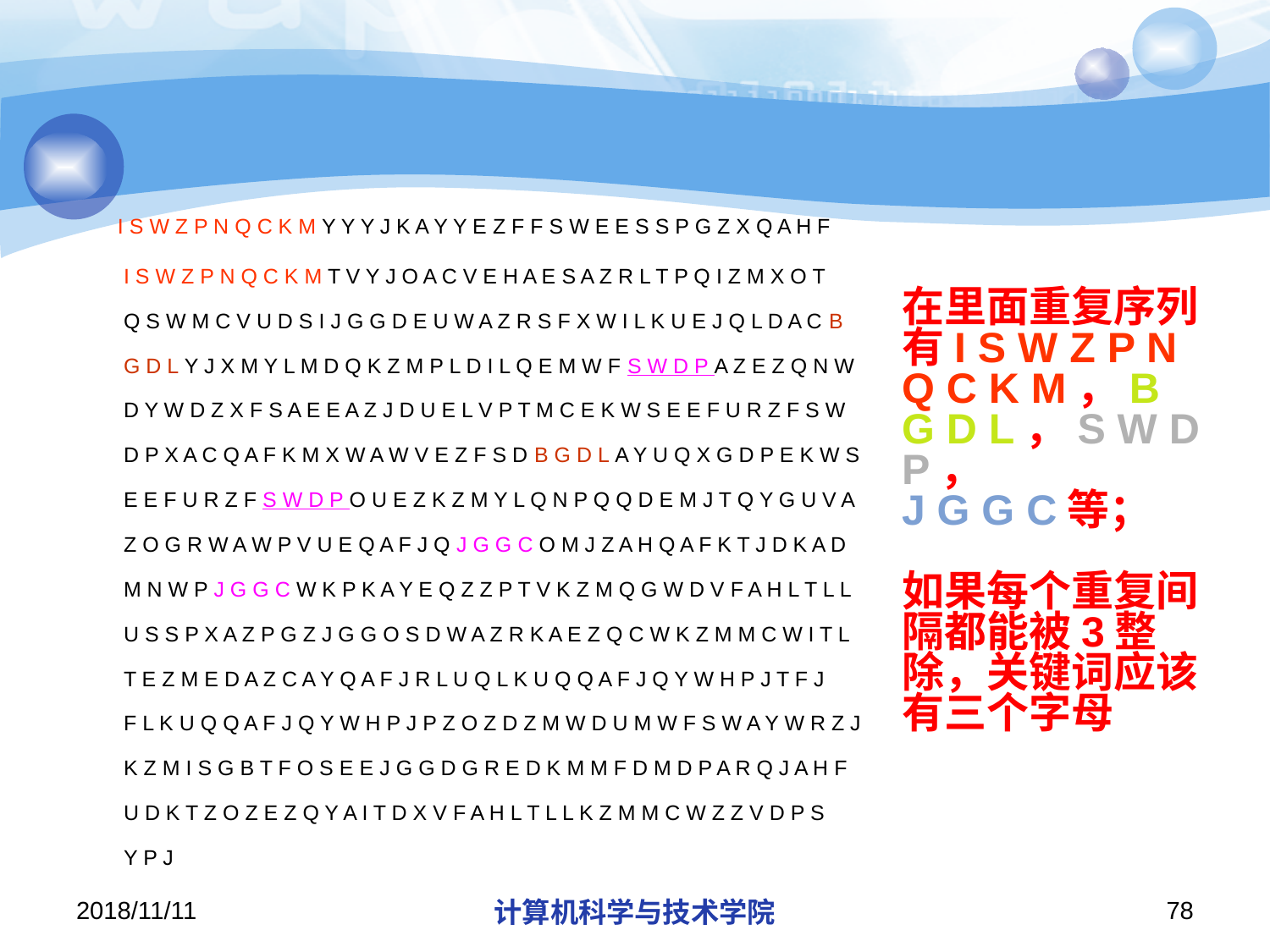

I S W Z P N Q C K M Y Y Y J K A Y Y E Z F F S W E E S S P G Z X Q A H F
　　I S W Z P N Q C K M T V Y J O A C V E H A E S A Z R L T P Q I Z M X O T
　　Q S W M C V U D S I J G G D E U W A Z R S F X W I L K U E J Q L D A C B
　　G D L Y J X M Y L M D Q K Z M P L D I L Q E M W F S W D P A Z E Z Q N W
　　D Y W D Z X F S A E E A Z J D U E L V P T M C E K W S E E F U R Z F S W
　　D P X A C Q A F K M X W A W V E Z F S D B G D L A Y U Q X G D P E K W S
　　E E F U R Z F S W D P O U E Z K Z M Y L Q N P Q Q D E M J T Q Y G U V A
　　Z O G R W A W P V U E Q A F J Q J G G C O M J Z A H Q A F K T J D K A D
　　M N W P J G G C W K P K A Y E Q Z Z P T V K Z M Q G W D V F A H L T L L
　　U S S P X A Z P G Z J G G O S D W A Z R K A E Z Q C W K Z M M C W I T L
　　T E Z M E D A Z C A Y Q A F J R L U Q L K U Q Q A F J Q Y W H P J T F J
　　F L K U Q Q A F J Q Y W H P J P Z O Z D Z M W D U M W F S W A Y W R Z J
　　K Z M I S G B T F O S E E J G G D G R E D K M M F D M D P A R Q J A H F
　　U D K T Z O Z E Z Q Y A I T D X V F A H L T L L K Z M M C W Z Z V D P S
　　Y P J
# 在里面重复序列有I S W Z P N Q C K M，B G D L，S W D P， J G G C等； 如果每个重复间隔都能被3整除，关键词应该有三个字母
2018/11/11
计算机科学与技术学院
78